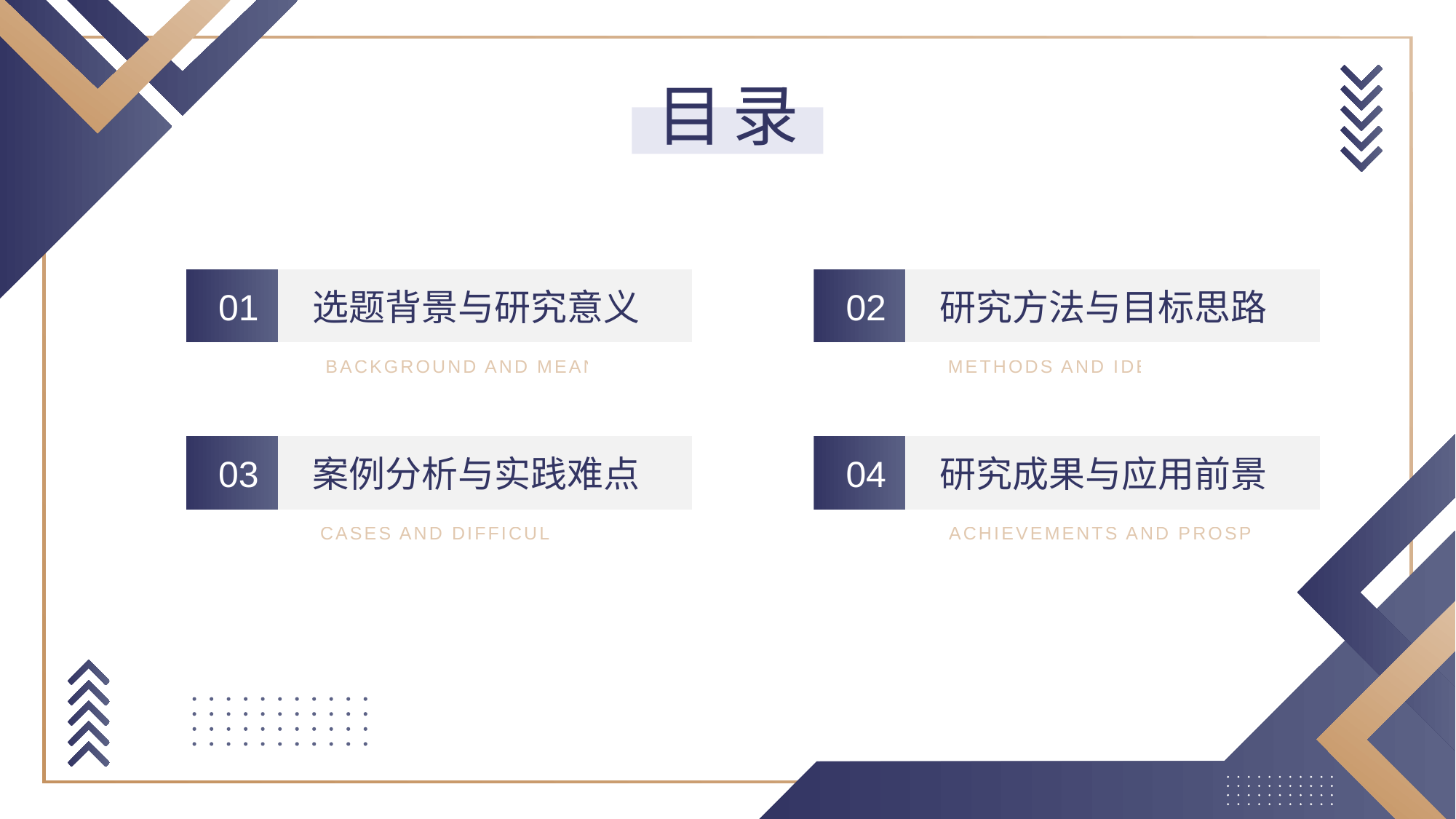

目录

选题背景与研究意义
研究方法与目标思路
 01
 02
BACKGROUND AND MEANING
METHODS AND IDEAS
案例分析与实践难点
研究成果与应用前景
 03
 04
CASES AND DIFFICULTIES
ACHIEVEMENTS AND PROSPECTS